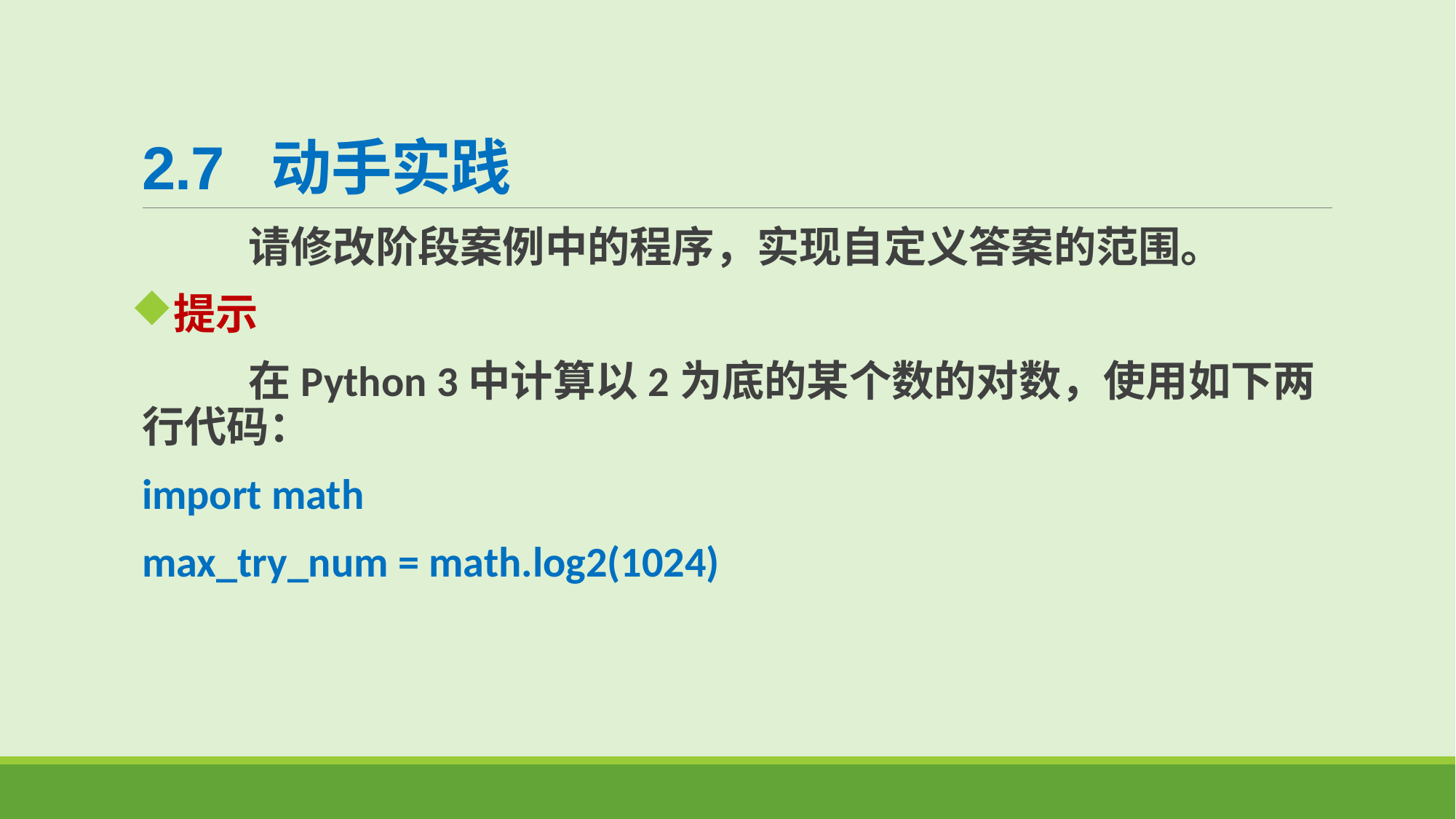

# 2.7  动手实践
          请修改阶段案例中的程序，实现自定义答案的范围。
提示
          在Python 3中计算以2为底的某个数的对数，使用如下两行代码：
import math
max_try_num = math.log2(1024)